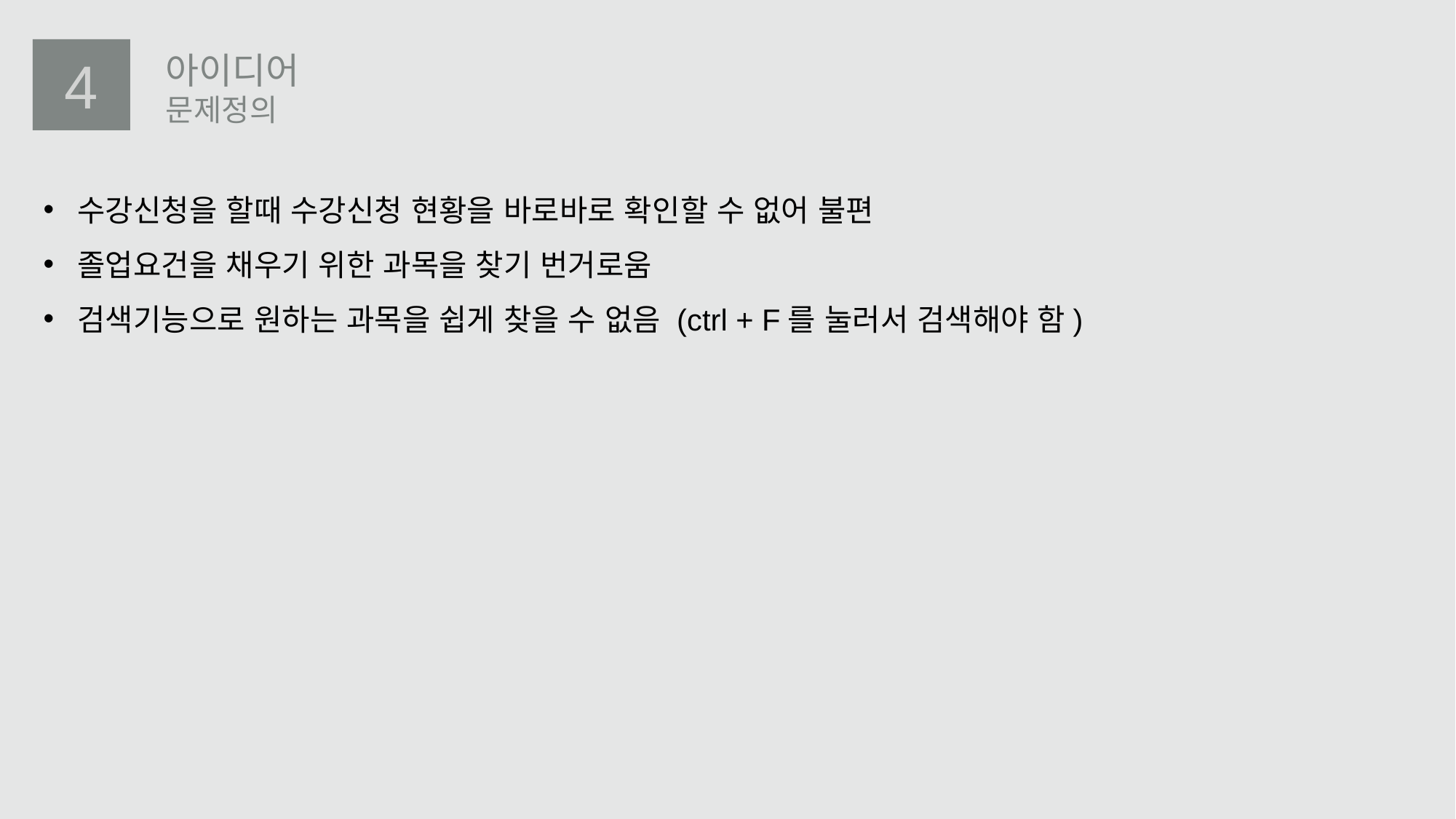

4
아이디어
문제정의
수강신청을 할때 수강신청 현황을 바로바로 확인할 수 없어 불편
졸업요건을 채우기 위한 과목을 찾기 번거로움
검색기능으로 원하는 과목을 쉽게 찾을 수 없음 (ctrl + F를 눌러서 검색해야 함)